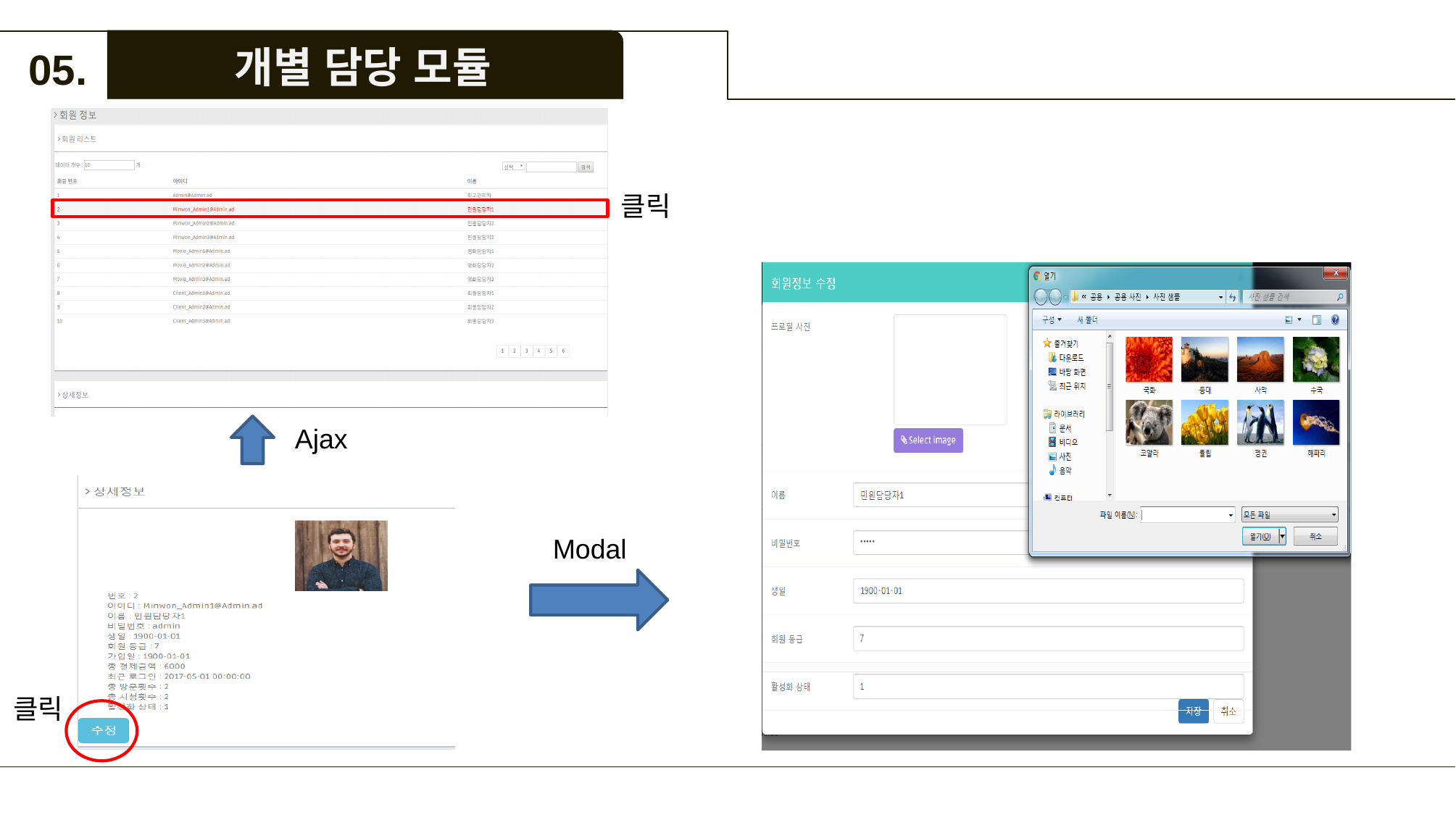

개별 담당 모듈
05.

클릭

Ajax

Modal

클릭